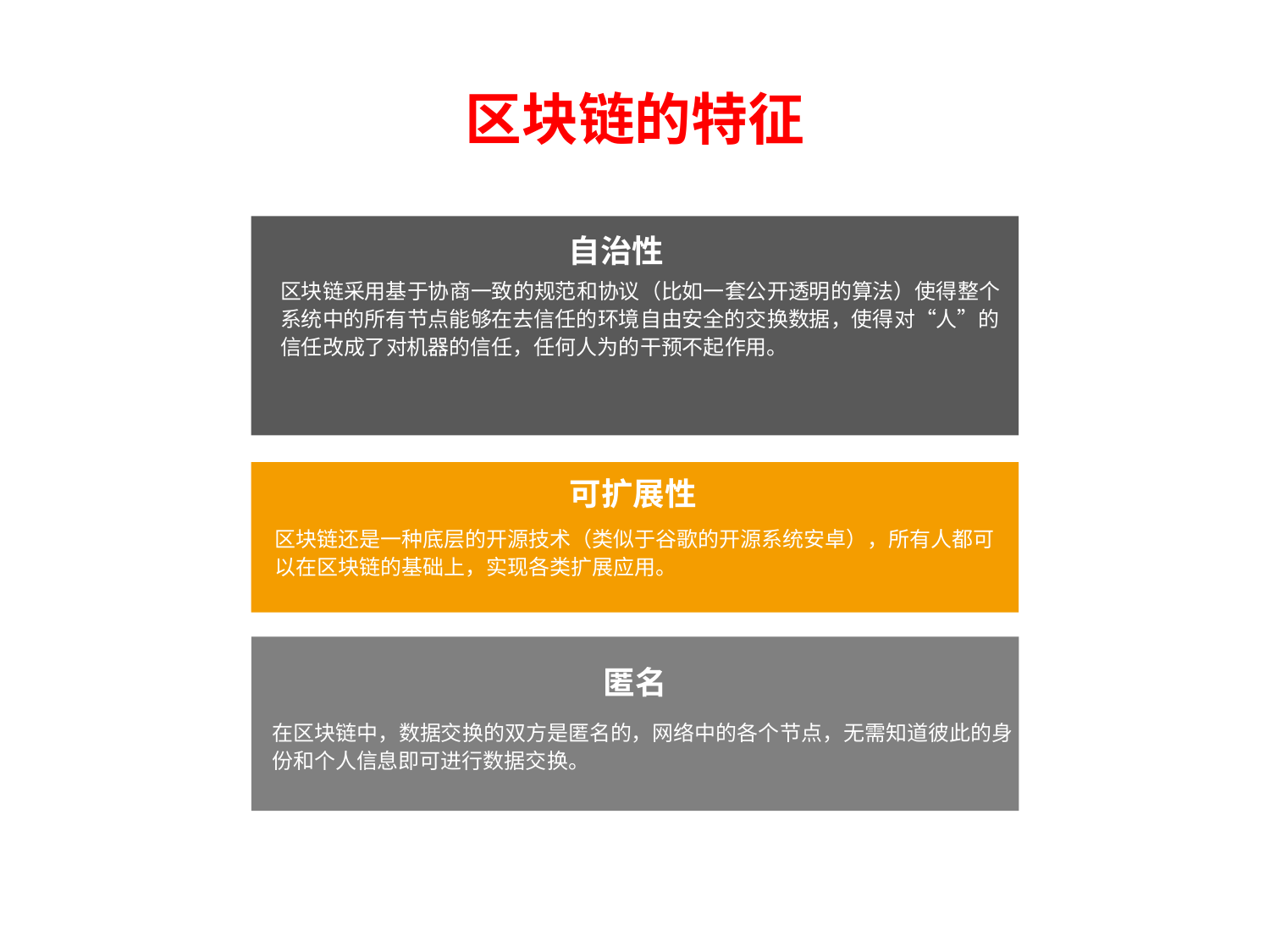

# 区块链的特征

自治性
区块链采用基于协商一致的规范和协议（比如一套公开透明的算法）使得整个系统中的所有节点能够在去信任的环境自由安全的交换数据，使得对“人”的信任改成了对机器的信任，任何人为的干预不起作用。

可扩展性
区块链还是一种底层的开源技术（类似于谷歌的开源系统安卓），所有人都可以在区块链的基础上，实现各类扩展应用。
匿名

匿名
在区块链中，数据交换的双方是匿名的，网络中的各个节点，无需知道彼此的身份和个人信息即可进行数据交换。